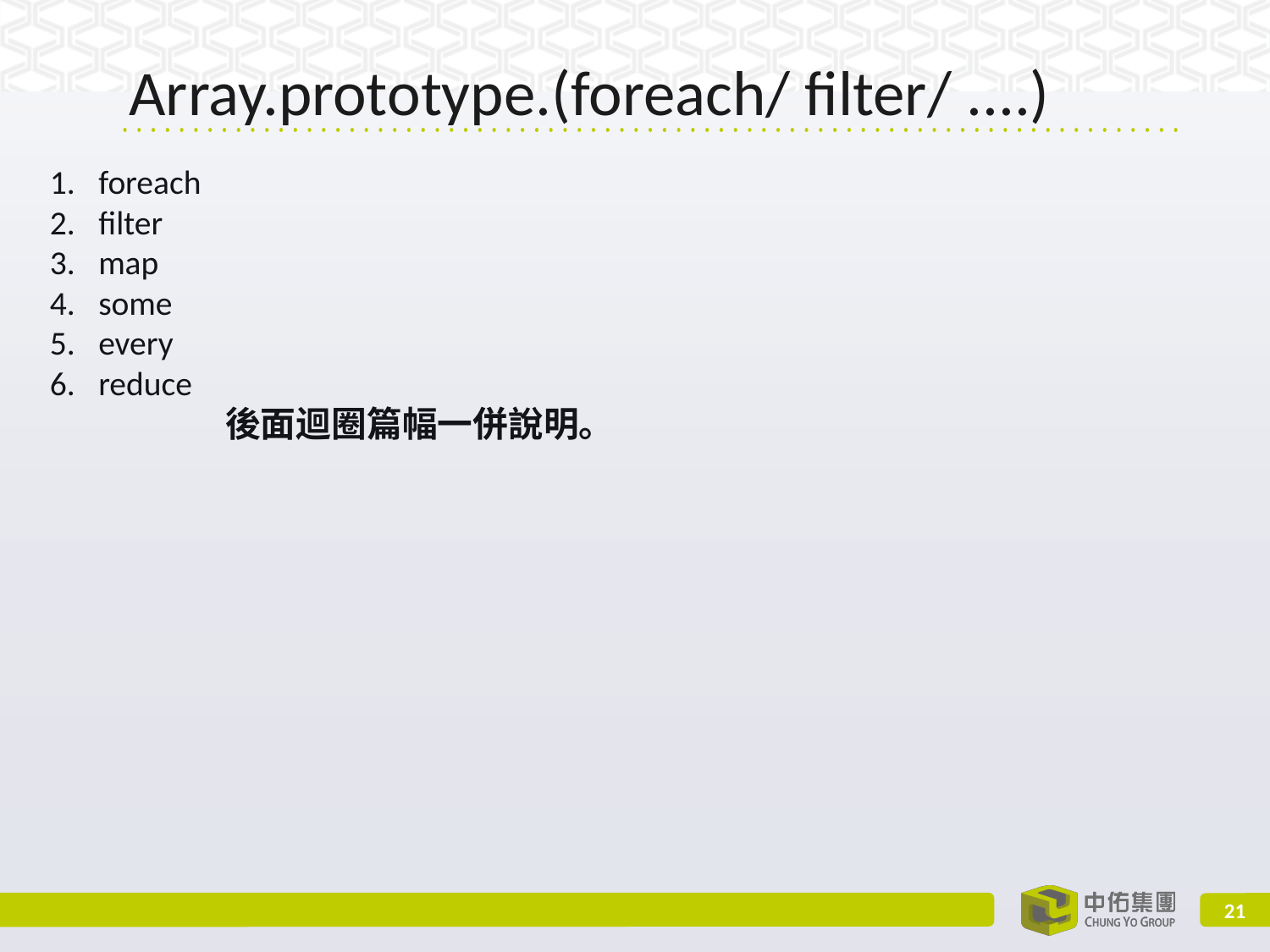

# Array.prototype.(foreach/ filter/ ....)
foreach
filter
map
some
every
reduce
後面迴圈篇幅一併說明。
21